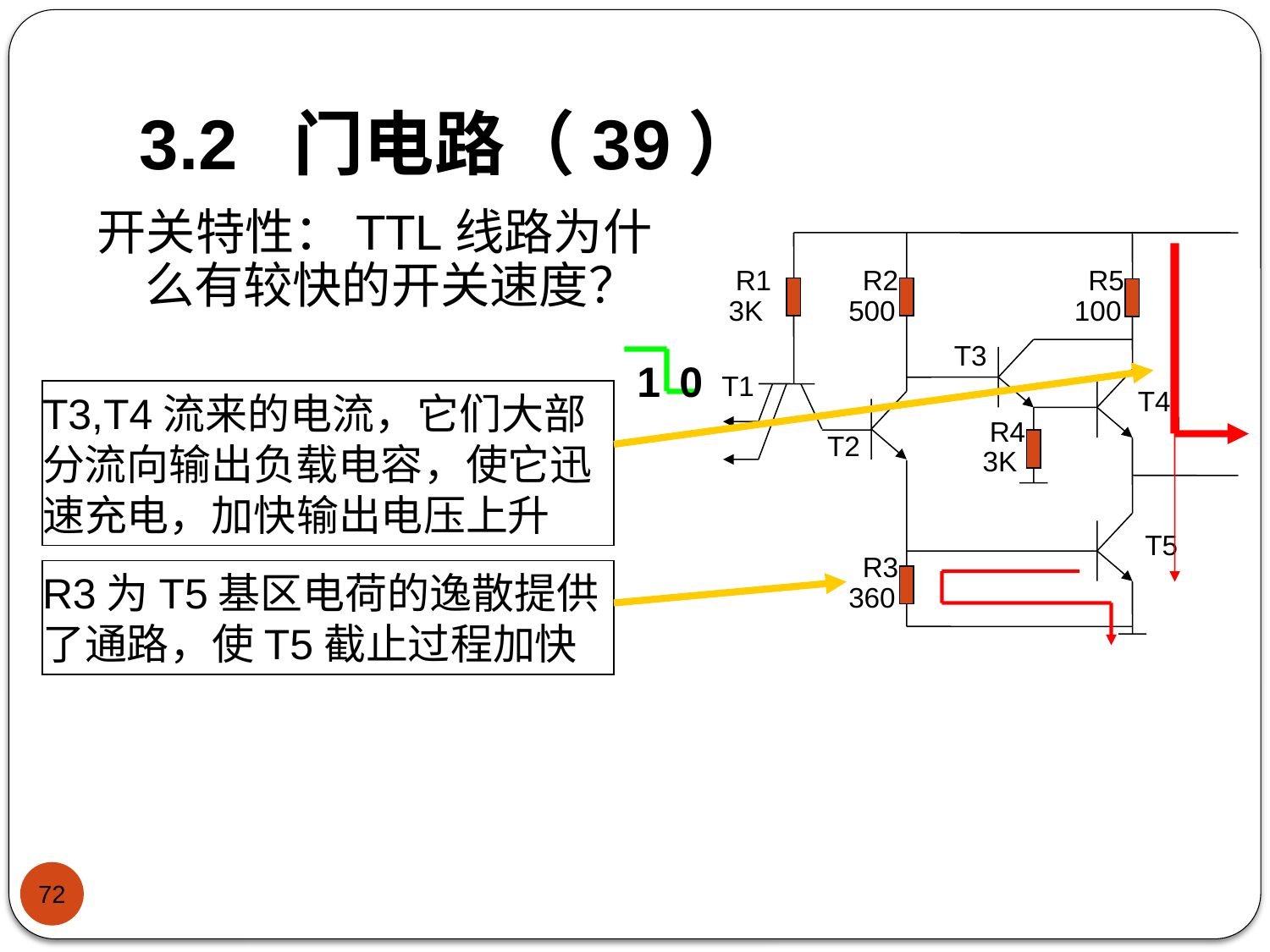

# 3.2  门电路（39）
开关特性：TTL线路为什么有较快的开关速度？

R1
3K
R2
500
R5
100
T3
T1
T4
R4
3K
T2
T5
R3
360

1
0

T3,T4流来的电流，它们大部分流向输出负载电容，使它迅速充电，加快输出电压上升
R3为T5基区电荷的逸散提供了通路，使T5截止过程加快

72